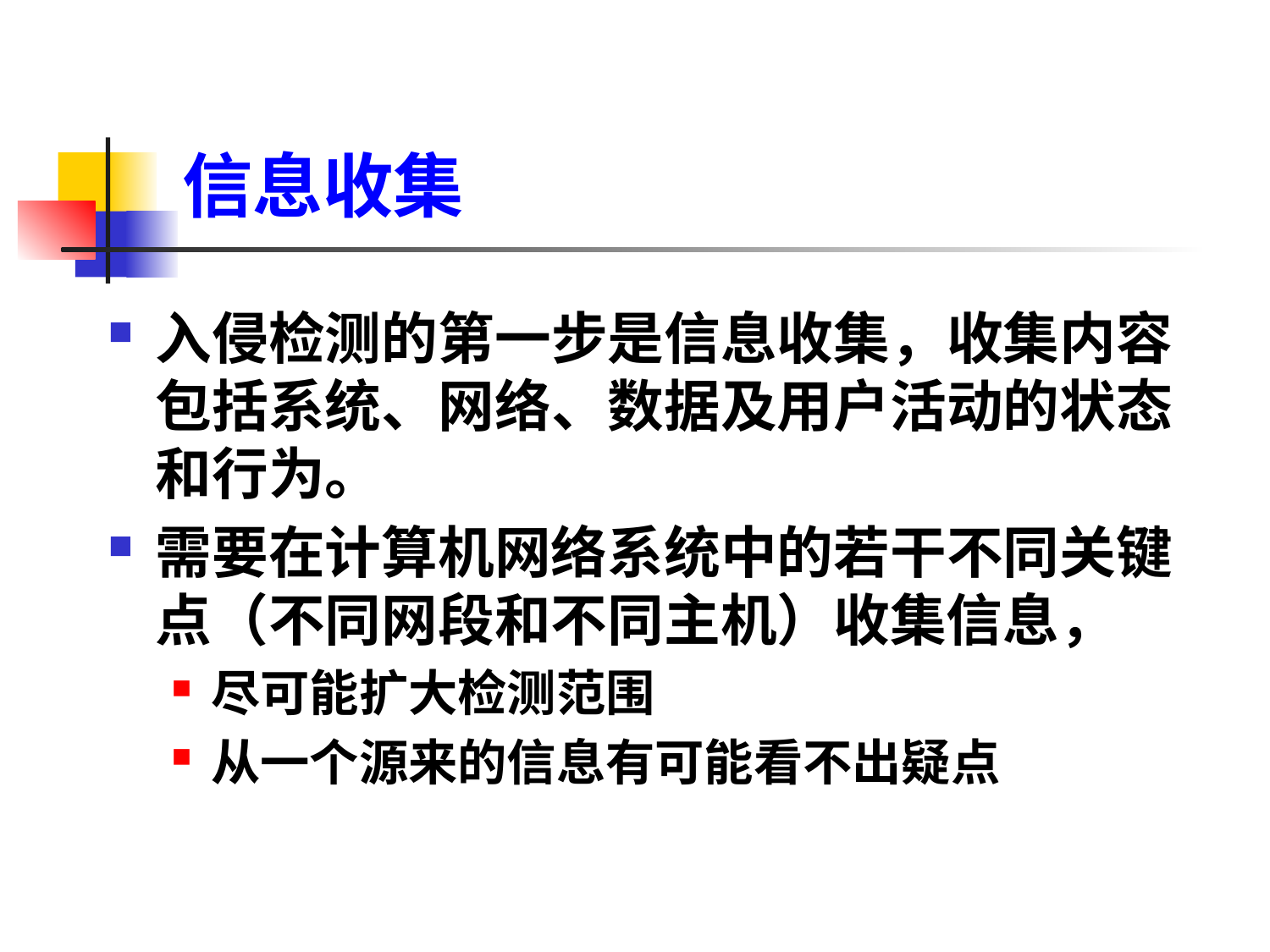

# 信息收集
入侵检测的第一步是信息收集，收集内容包括系统、网络、数据及用户活动的状态和行为。
需要在计算机网络系统中的若干不同关键点（不同网段和不同主机）收集信息，
尽可能扩大检测范围
从一个源来的信息有可能看不出疑点